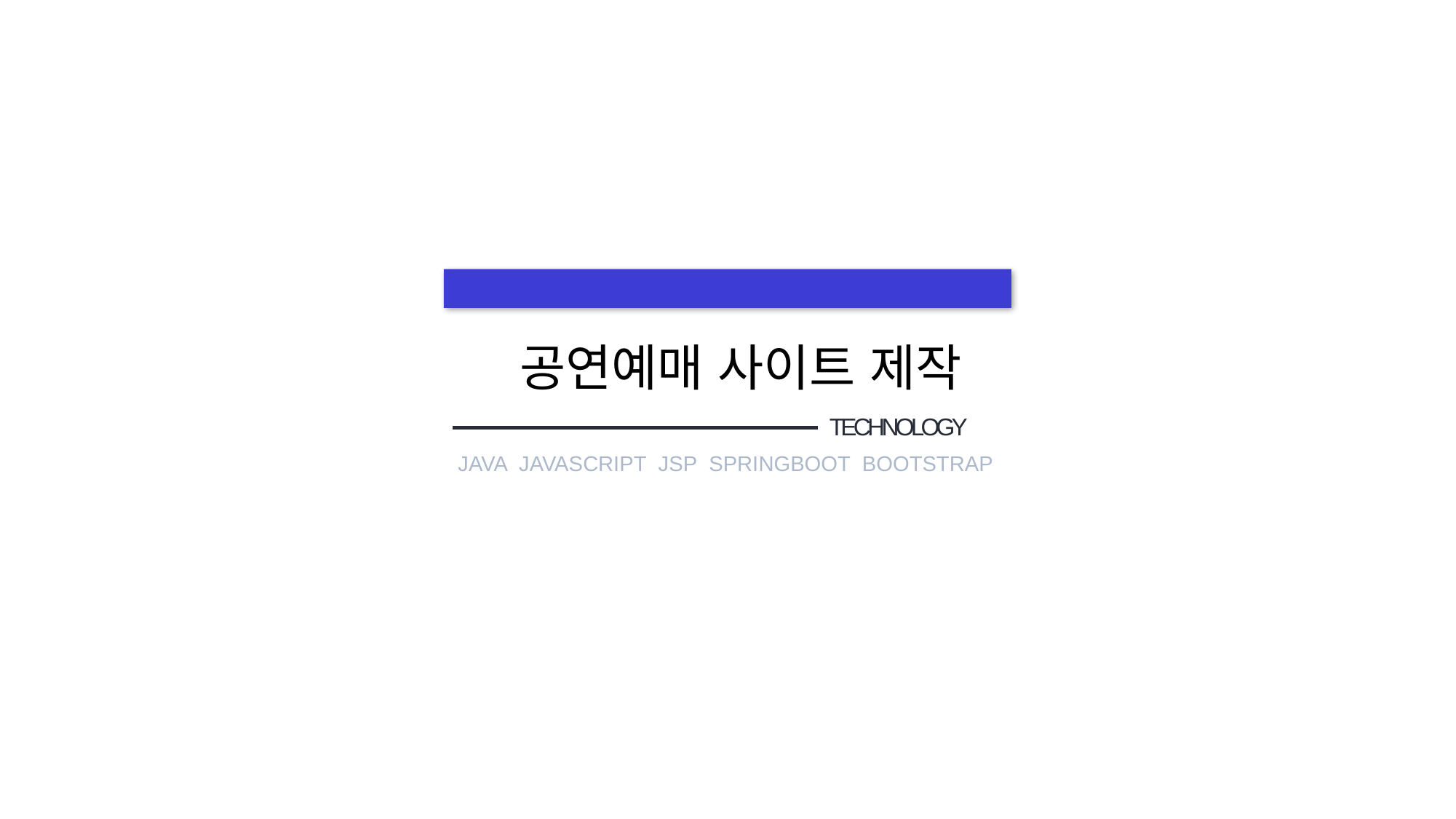

공연예매 사이트 제작
TECHNOLOGY

JAVA  JAVASCRIPT  JSP  SPRINGBOOT  BOOTSTRAP